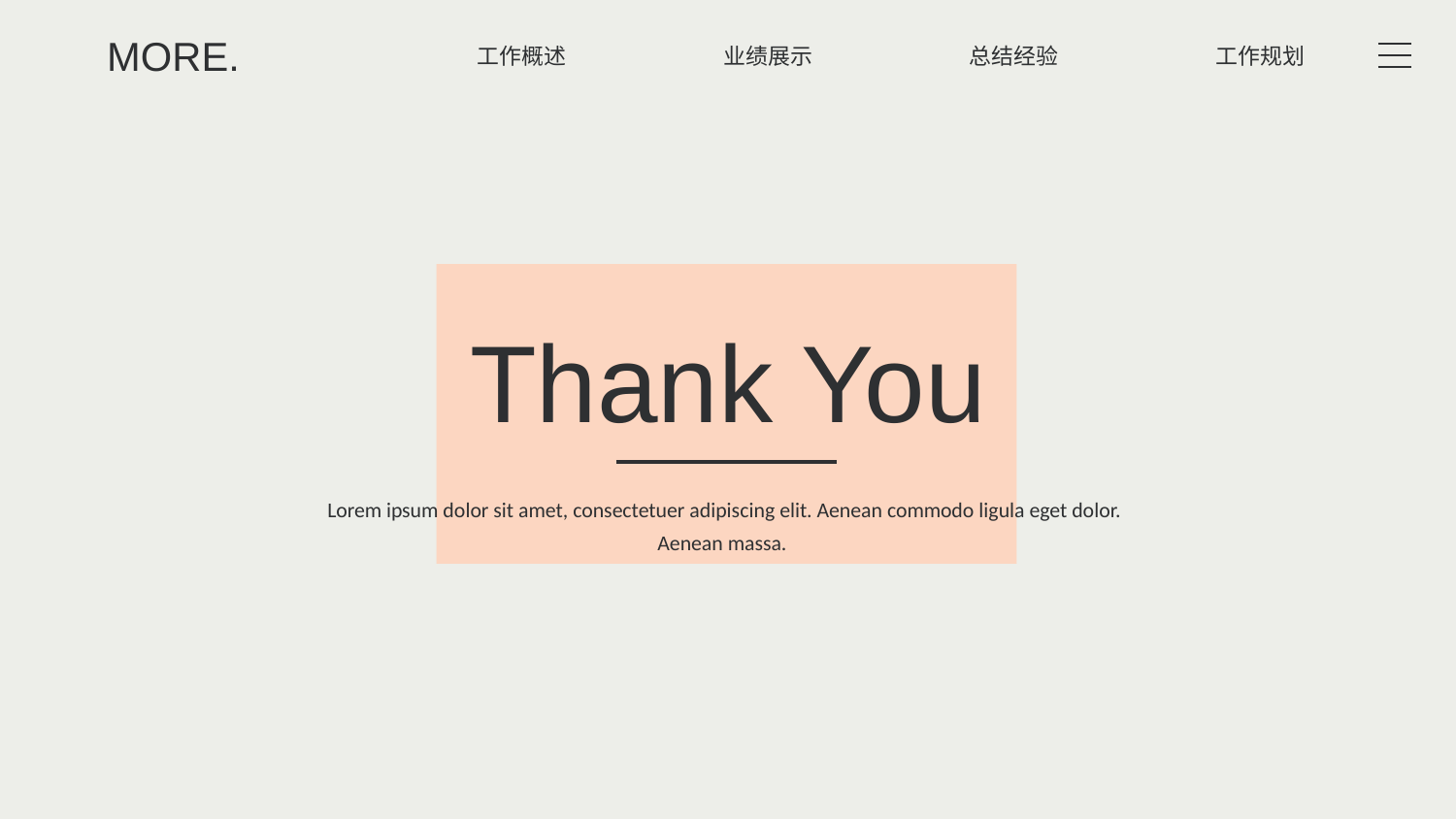

MORE.
工作概述
业绩展示
总结经验
工作规划

Thank You
Lorem ipsum dolor sit amet, consectetuer adipiscing elit. Aenean commodo ligula eget dolor. Aenean massa.